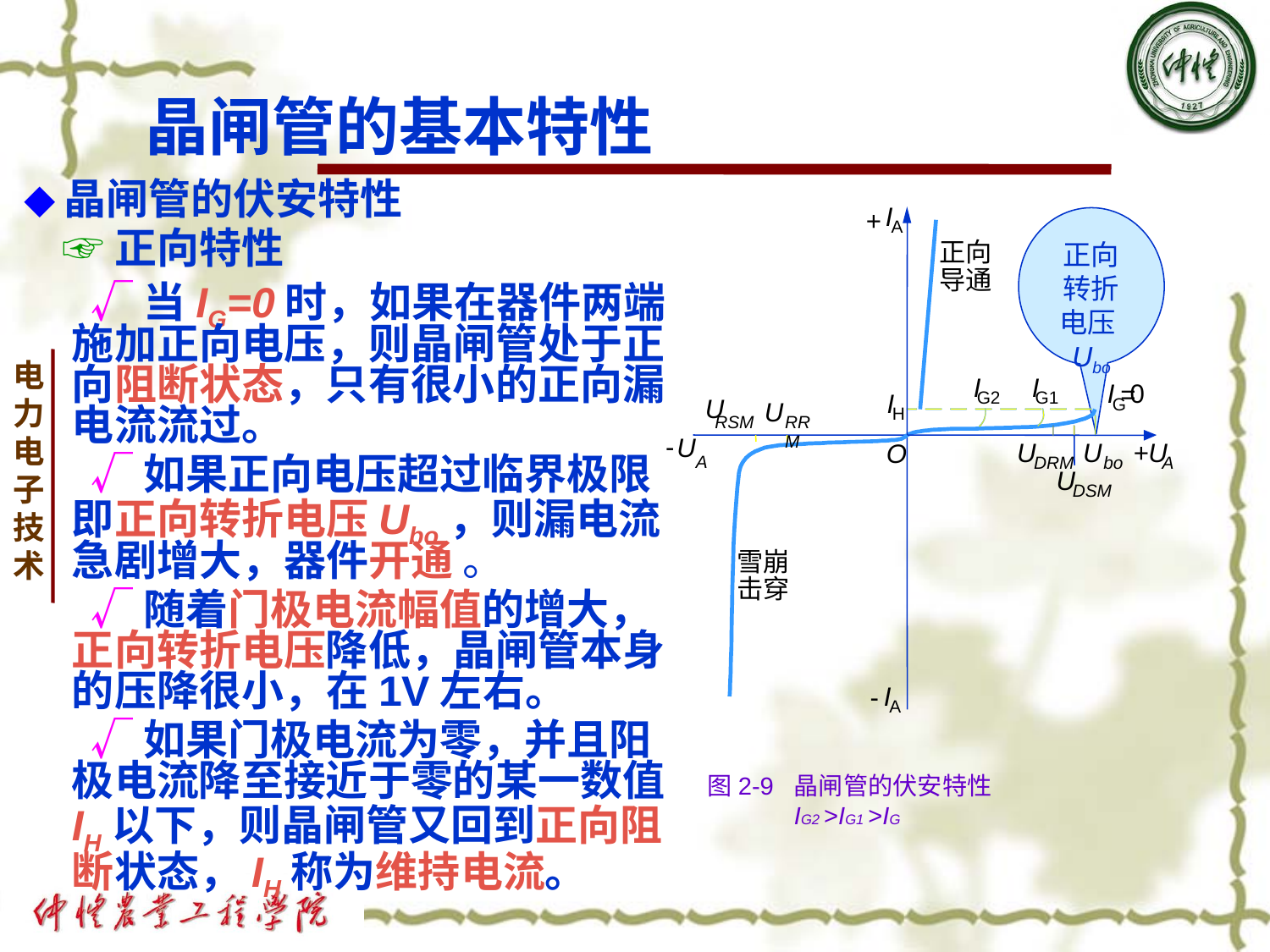

# 晶闸管的基本特性
◆晶闸管的伏安特性
    ☞正向特性
       √当IG=0时，如果在器件两端施加正向电压，则晶闸管处于正向阻断状态，只有很小的正向漏电流流过。
       √如果正向电压超过临界极限即正向转折电压Ubo，则漏电流急剧增大，器件开通 。
       √随着门极电流幅值的增大，正向转折电压降低，晶闸管本身的压降很小，在1V左右。
       √如果门极电流为零，并且阳极电流降至接近于零的某一数值IH以下，则晶闸管又回到正向阻断状态，IH称为维持电流。

I

+
正向转折电压Ubo
A

正向
导通
I
I
I
0
=
G2
G1
I
G
U
U
H

RSM
RRM

-
U

U
U
+
U
O

A
DRM
bo
A
U

DSM
雪崩
击穿
I
-
A
        图2-9  晶闸管的伏安特性
       IG2 >IG1 >IG